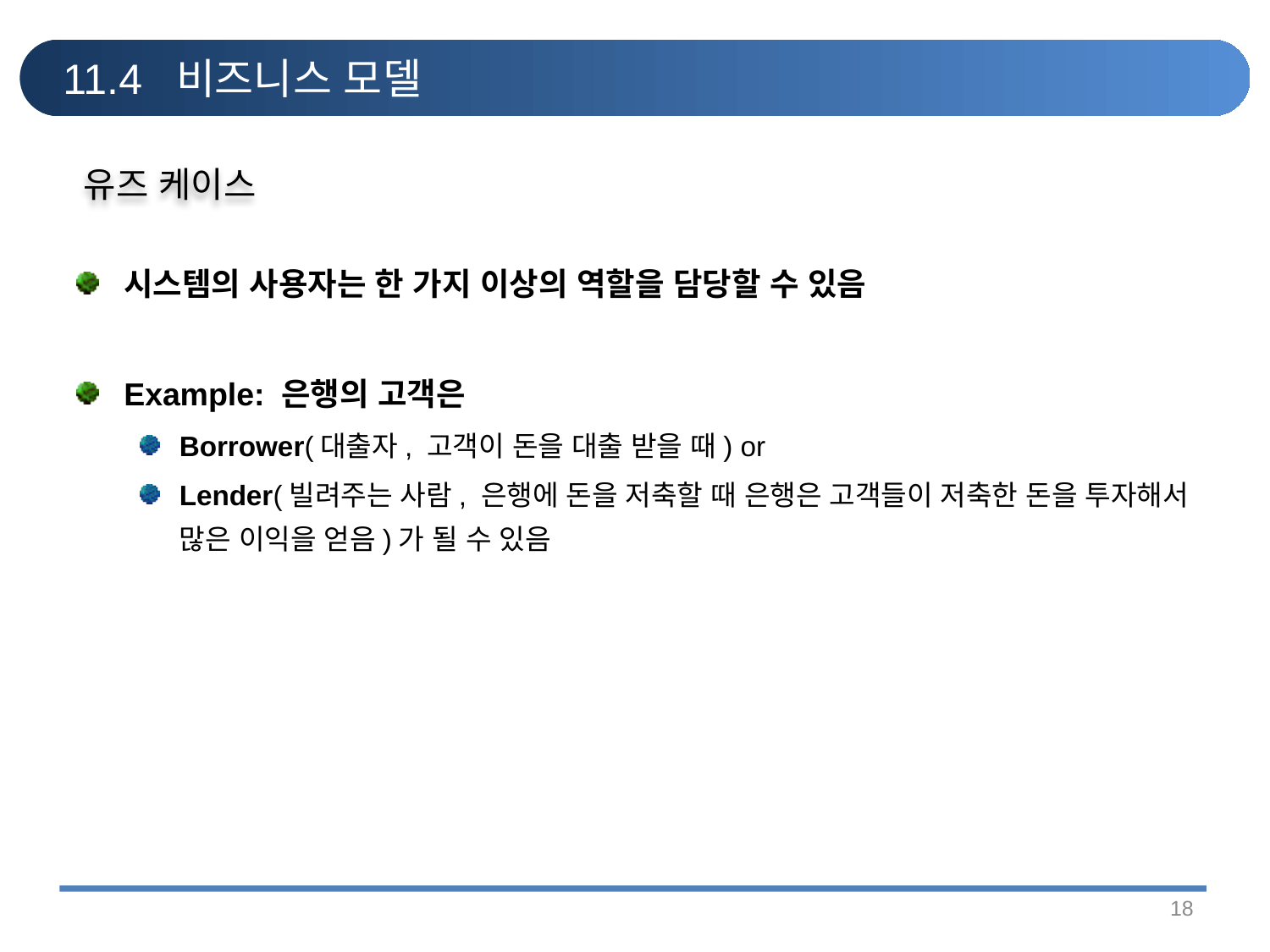

# 11.4  비즈니스 모델
유즈 케이스
시스템의 사용자는 한 가지 이상의 역할을 담당할 수 있음

Example: 은행의 고객은
Borrower(대출자, 고객이 돈을 대출 받을 때) or
Lender(빌려주는 사람, 은행에 돈을 저축할 때 은행은 고객들이 저축한 돈을 투자해서 많은 이익을 얻음)가 될 수 있음
18